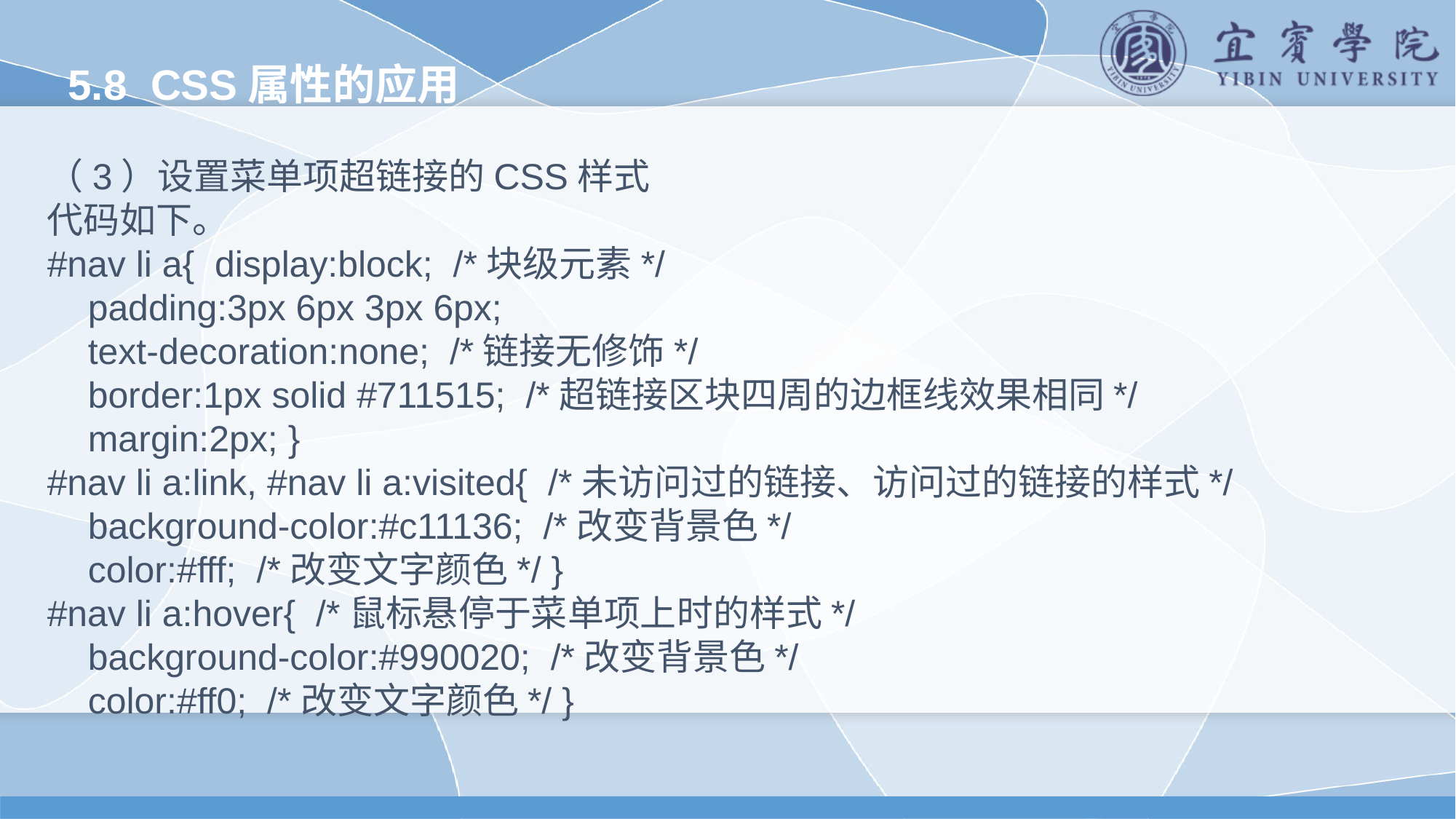

5.8  CSS属性的应用
（3）设置菜单项超链接的CSS样式
代码如下。
#nav li a{  display:block;  /*块级元素*/
    padding:3px 6px 3px 6px;
    text-decoration:none;  /*链接无修饰*/
    border:1px solid #711515;  /*超链接区块四周的边框线效果相同*/
    margin:2px; }
#nav li a:link, #nav li a:visited{  /*未访问过的链接、访问过的链接的样式*/
    background-color:#c11136;  /*改变背景色*/
    color:#fff;  /*改变文字颜色*/ }
#nav li a:hover{  /*鼠标悬停于菜单项上时的样式*/
    background-color:#990020;  /*改变背景色*/
    color:#ff0;  /*改变文字颜色*/ }